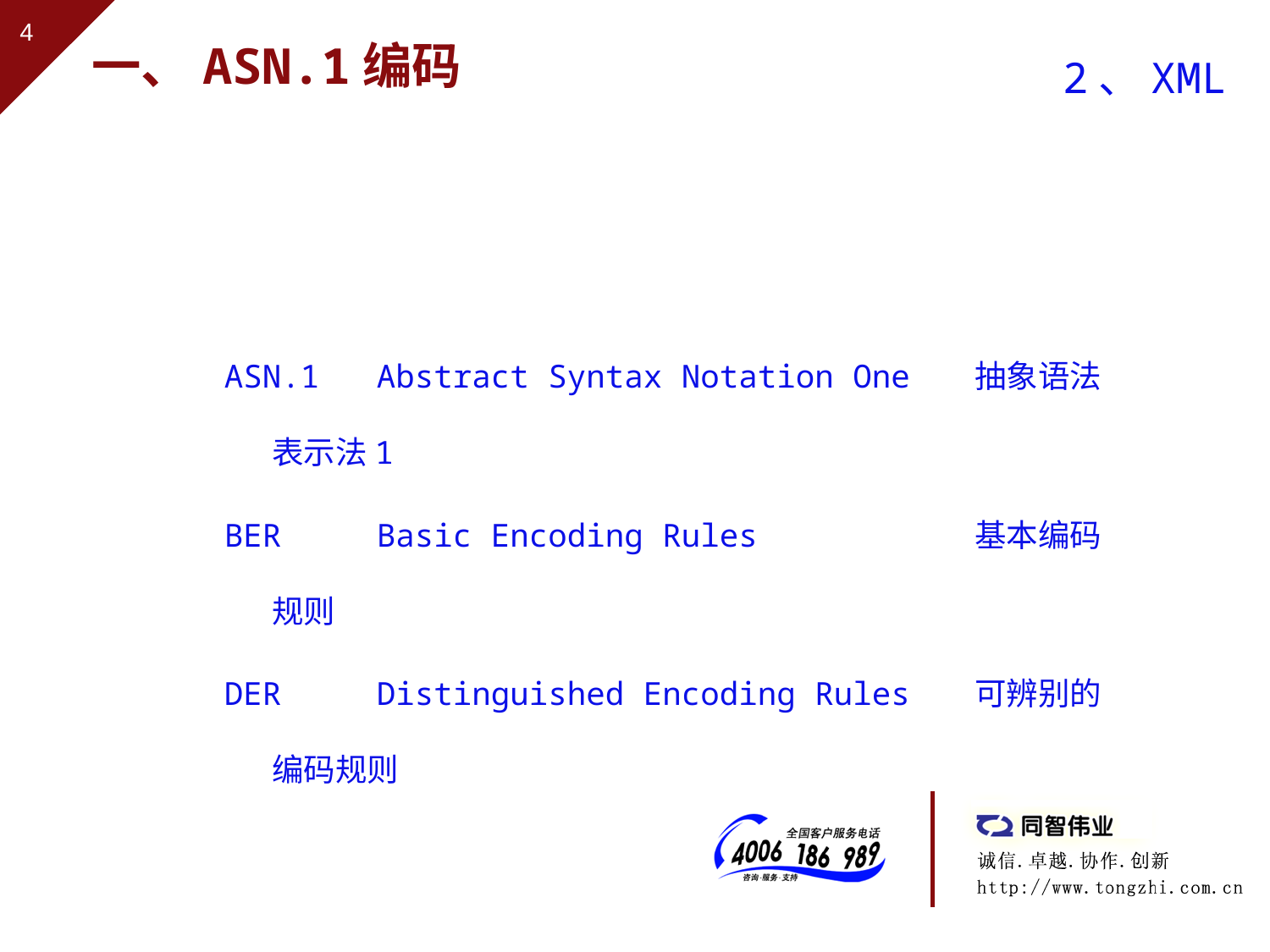

# 一、ASN.1编码
2、XML
ASN.1   Abstract Syntax Notation One   抽象语法表示法1
BER     Basic Encoding Rules           基本编码规则
DER     Distinguished Encoding Rules   可辨别的编码规则